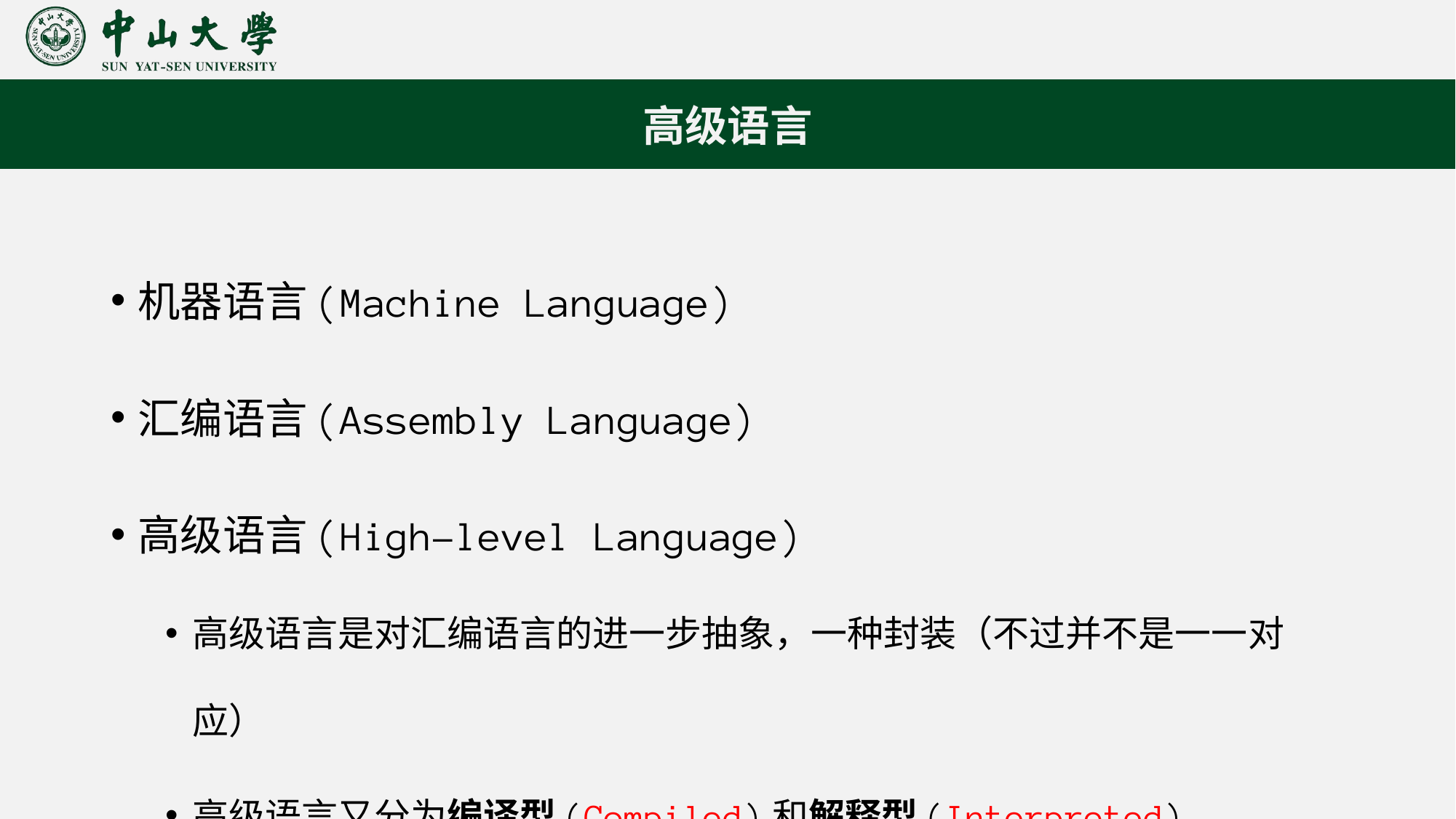

高级语言
机器语言(Machine Language)
汇编语言(Assembly Language)
高级语言(High-level Language)
高级语言是对汇编语言的进一步抽象，一种封装（不过并不是一一对应）
高级语言又分为编译型(Compiled)和解释型(Interpreted)